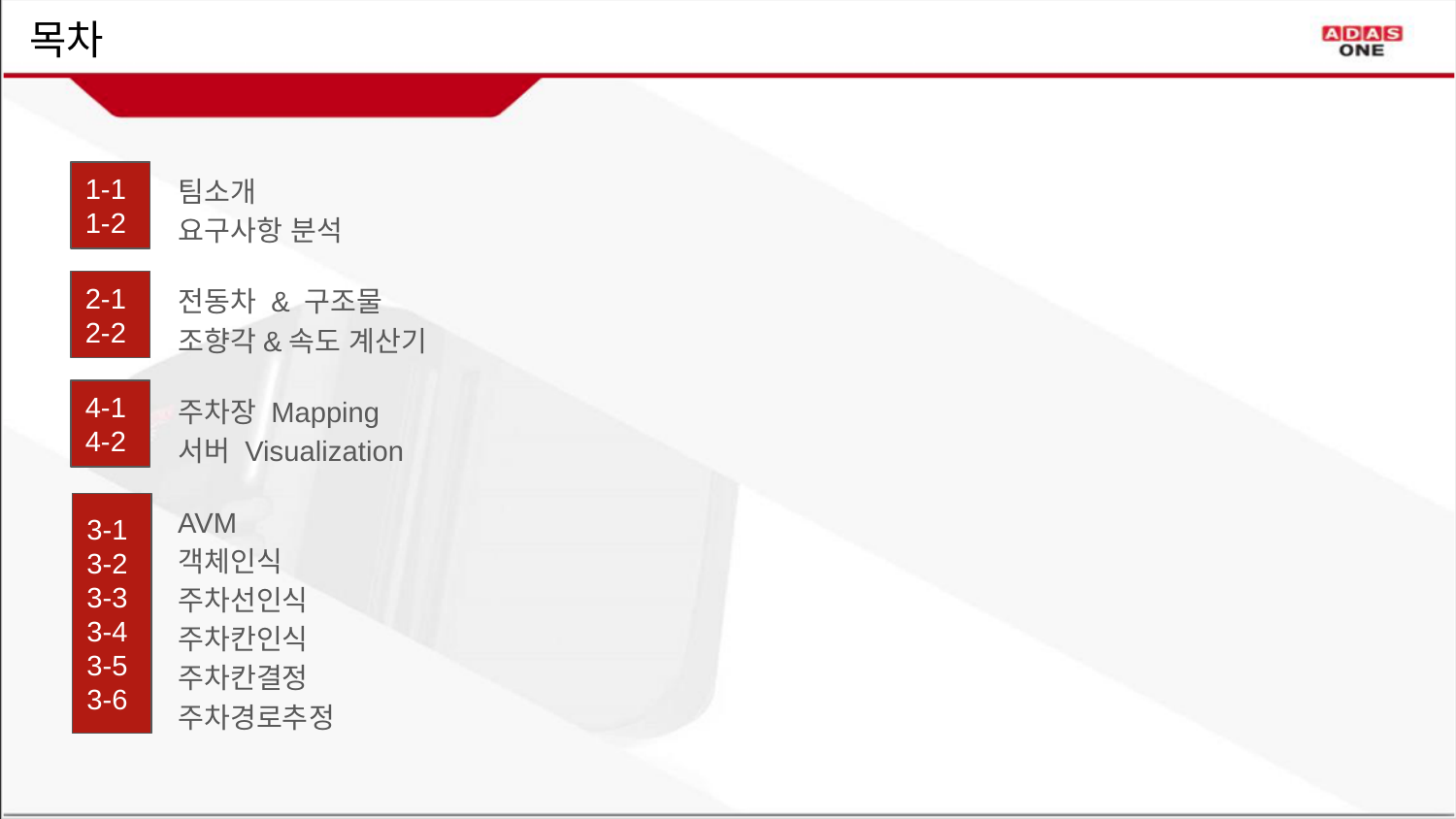

# 목차

팀소개
요구사항 분석
전동차 & 구조물
조향각&속도 계산기
주차장 Mapping
서버 Visualization
AVM
객체인식
주차선인식
주차칸인식
주차칸결정
주차경로추정

1-1
1-2
2-1
2-2
4-1
4-2
3-1
3-2
3-3
3-4
3-5
3-6